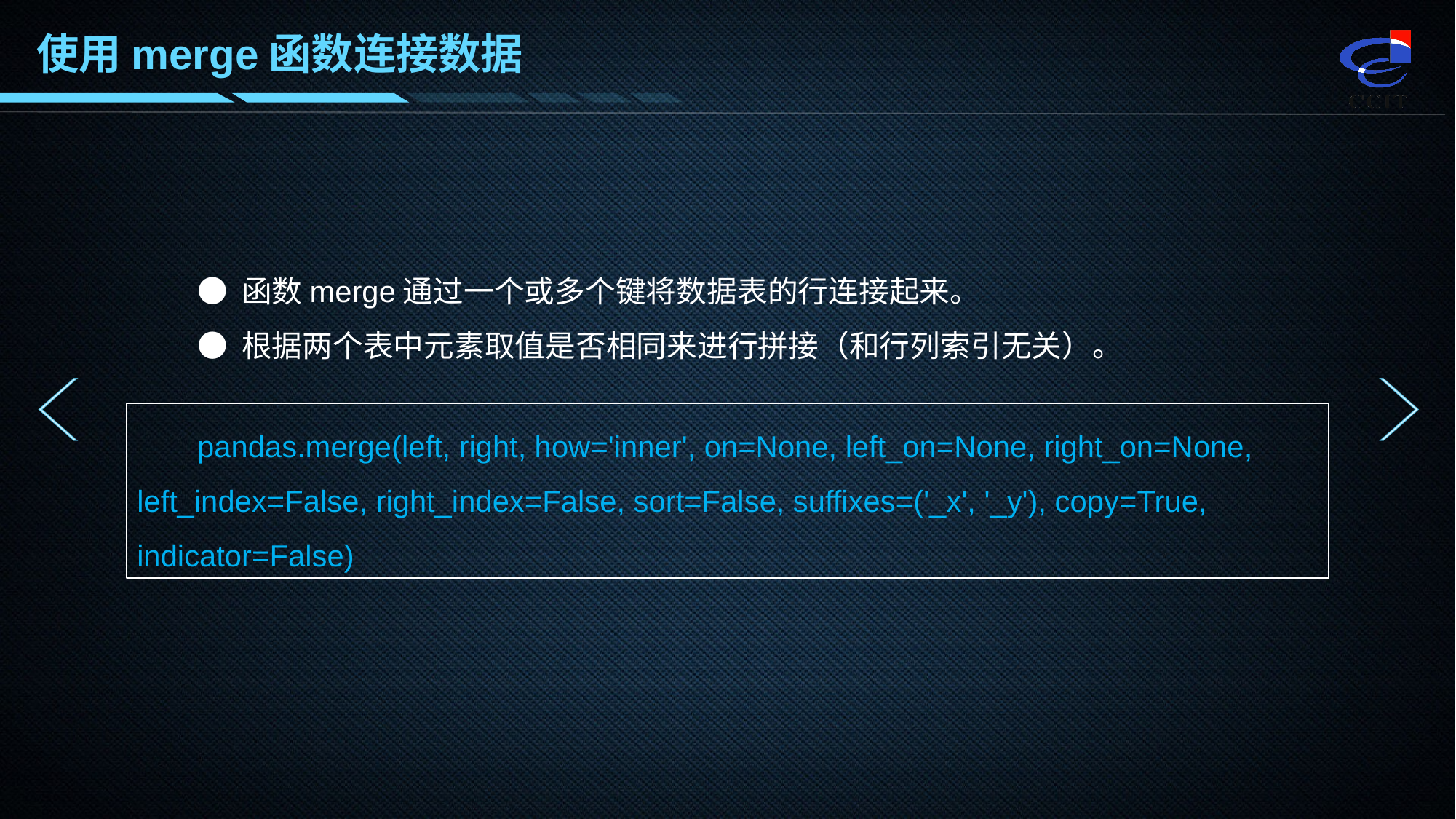

使用merge函数连接数据
● 函数merge通过一个或多个键将数据表的行连接起来。
● 根据两个表中元素取值是否相同来进行拼接（和行列索引无关）。
pandas.merge(left, right, how='inner', on=None, left_on=None, right_on=None, left_index=False, right_index=False, sort=False, suffixes=('_x', '_y'), copy=True, indicator=False)